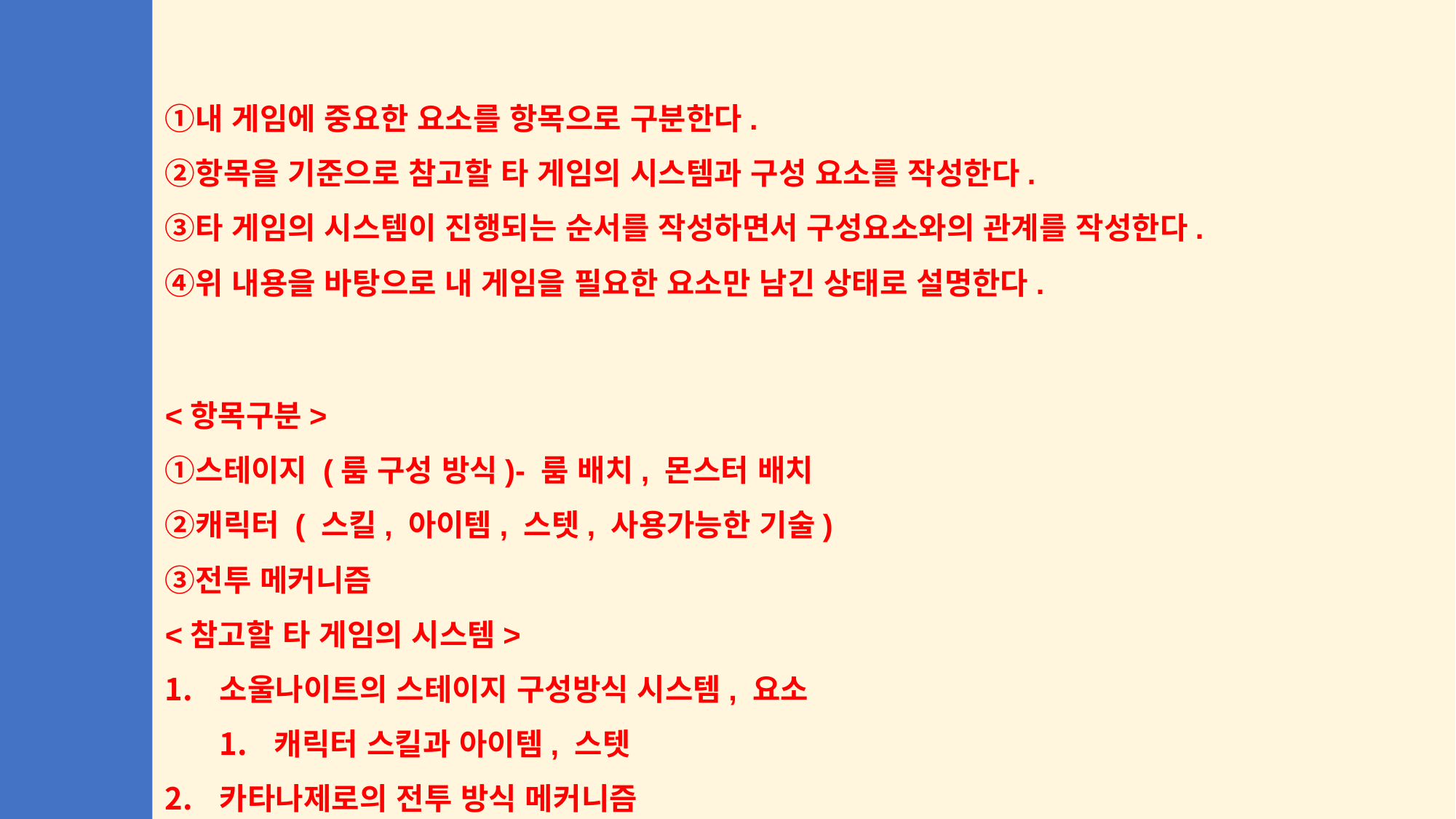

내 게임에 중요한 요소를 항목으로 구분한다.
항목을 기준으로 참고할 타 게임의 시스템과 구성 요소를 작성한다.
타 게임의 시스템이 진행되는 순서를 작성하면서 구성요소와의 관계를 작성한다.
위 내용을 바탕으로 내 게임을 필요한 요소만 남긴 상태로 설명한다.
<항목구분>
스테이지 (룸 구성 방식)- 룸 배치, 몬스터 배치
캐릭터 ( 스킬, 아이템, 스텟, 사용가능한 기술)
전투 메커니즘
<참고할 타 게임의 시스템>
소울나이트의 스테이지 구성방식 시스템, 요소
캐릭터 스킬과 아이템, 스텟
카타나제로의 전투 방식 메커니즘
전투 요소
스킬요소
타 게임의 시스템 진행 순서 작성, 구성 요소와 관계 작성
내 게임에 넣을 요소만 남기고